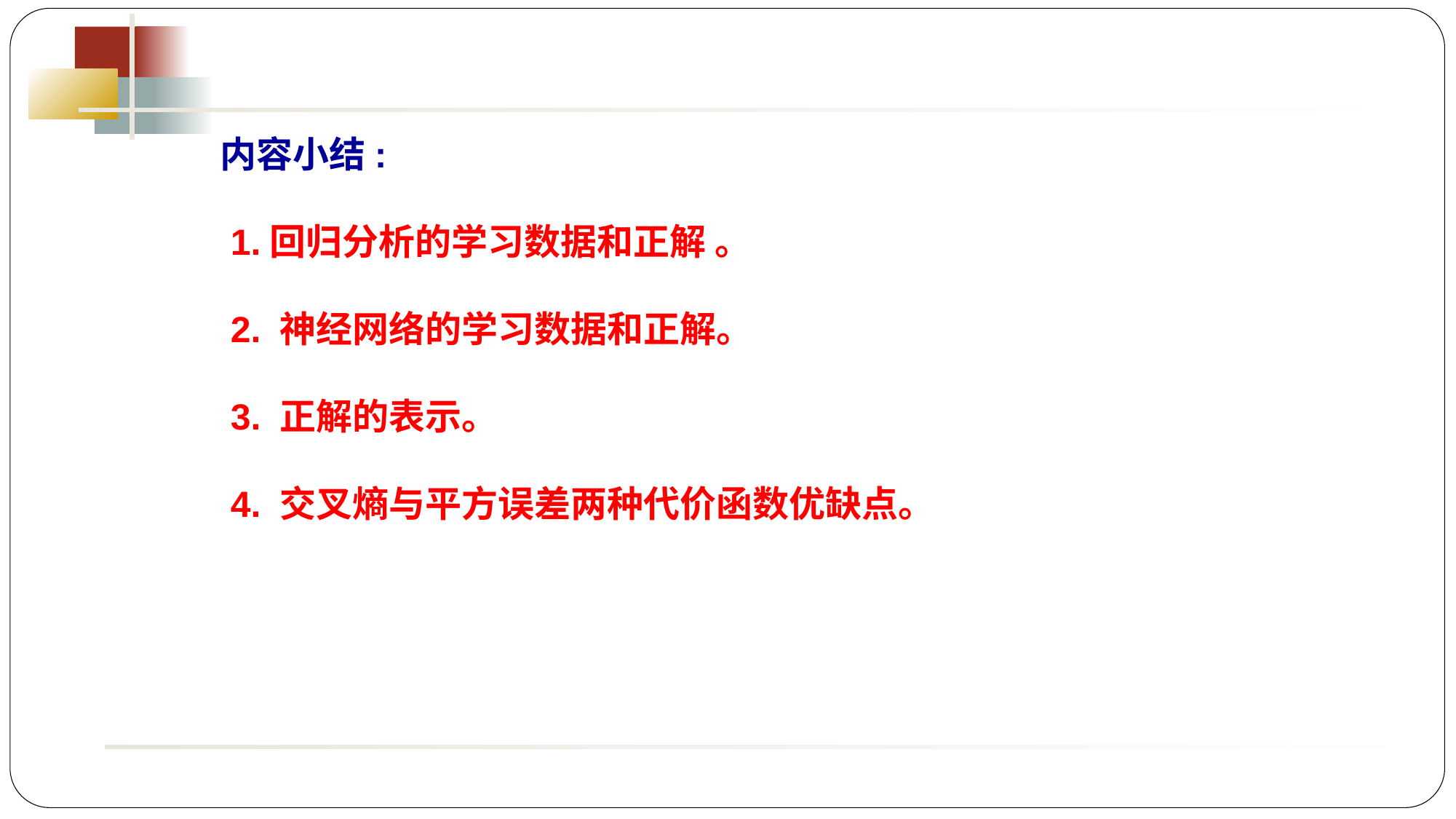

内容小结:
 1.回归分析的学习数据和正解 。
 2. 神经网络的学习数据和正解。
 3. 正解的表示。
 4. 交叉熵与平方误差两种代价函数优缺点。